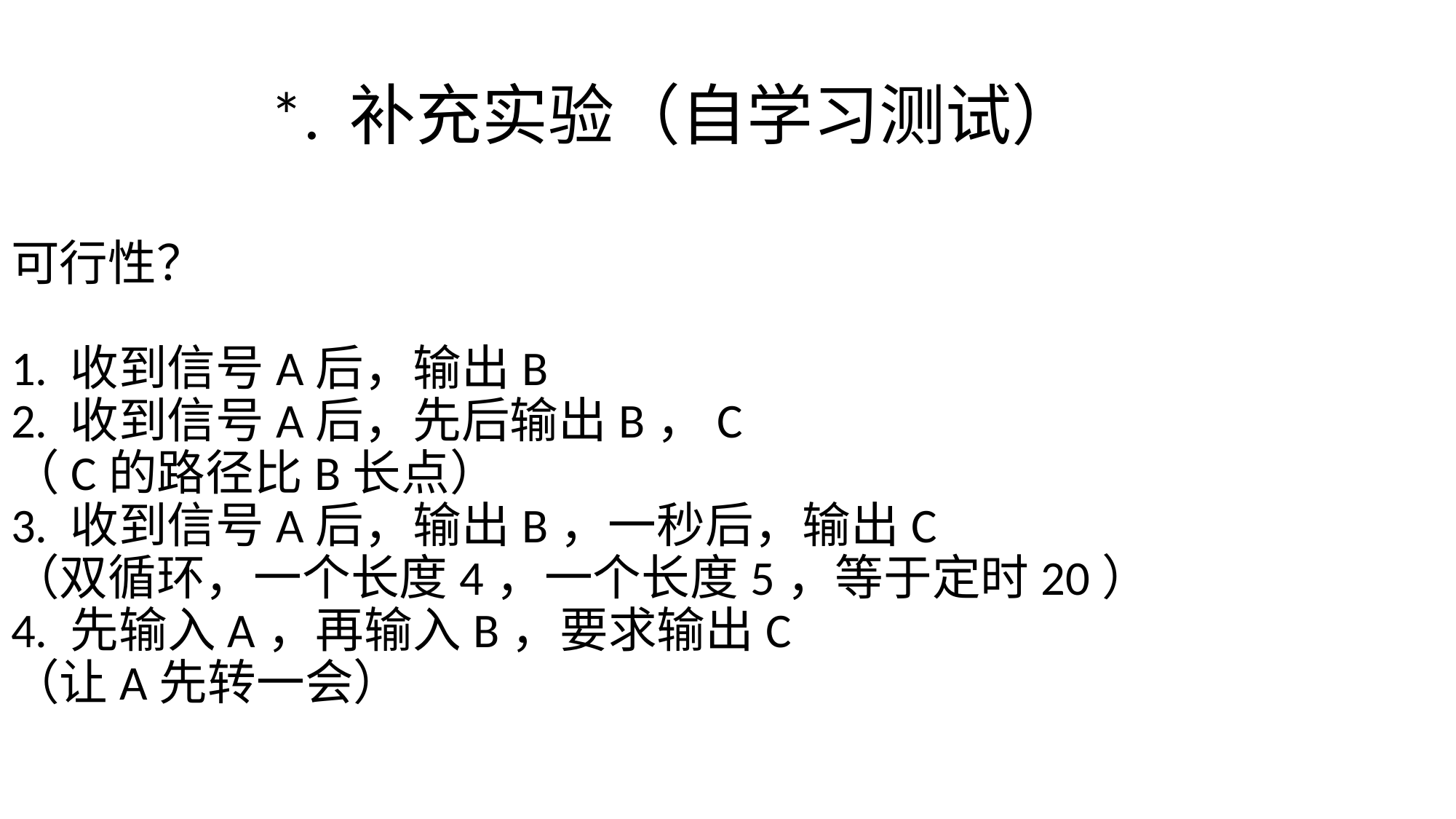

*. 补充实验（自学习测试）
可行性？

1. 收到信号A后，输出B
2. 收到信号A后，先后输出B，C
（C的路径比B长点）
3. 收到信号A后，输出B，一秒后，输出C
（双循环，一个长度4，一个长度5，等于定时20）
4. 先输入A，再输入B，要求输出C
（让A先转一会）